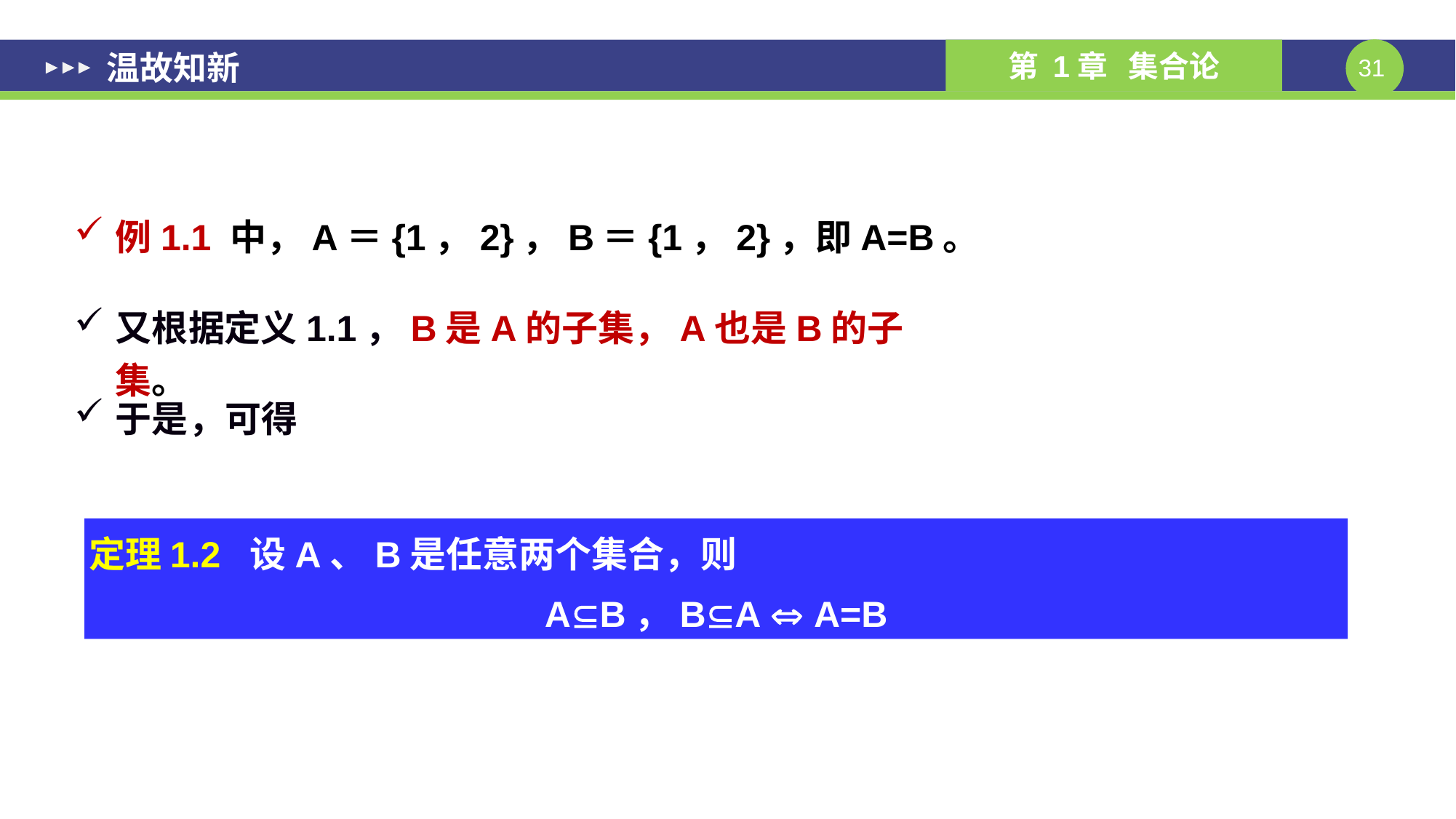

温故知新
例1.1 中，A＝{1，2}，B＝{1，2}，即A=B。
又根据定义1.1，B是A的子集，A也是B的子集。
于是，可得
定理1.2  设A、B是任意两个集合，则
 A⊆B，B⊆A ⇔ A=B